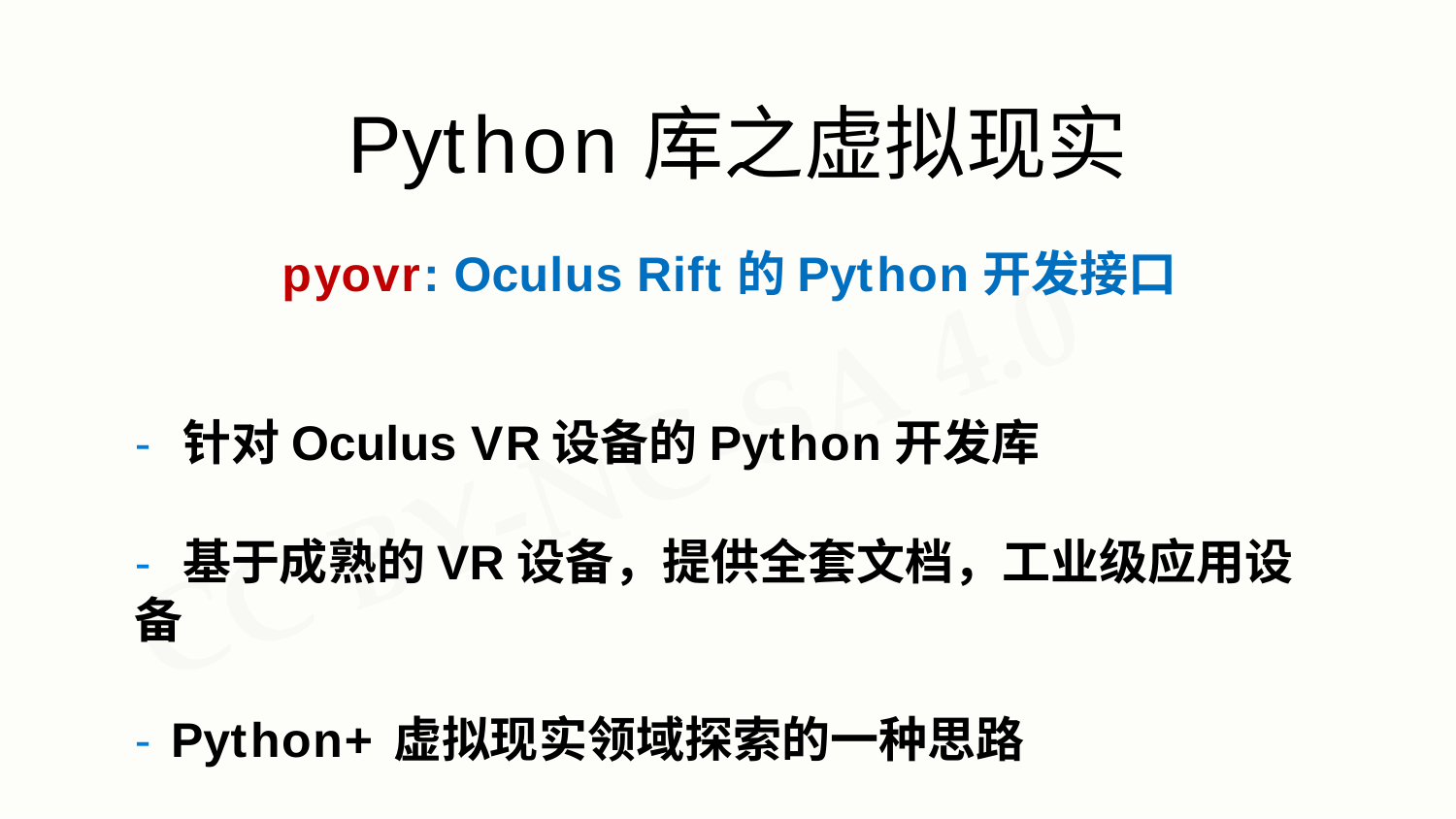

# Python库之虚拟现实
pyovr: Oculus Rift的Python开发接口

- 针对Oculus VR设备的Python开发库

- 基于成熟的VR设备，提供全套文档，工业级应用设备

- Python+虚拟现实领域探索的一种思路